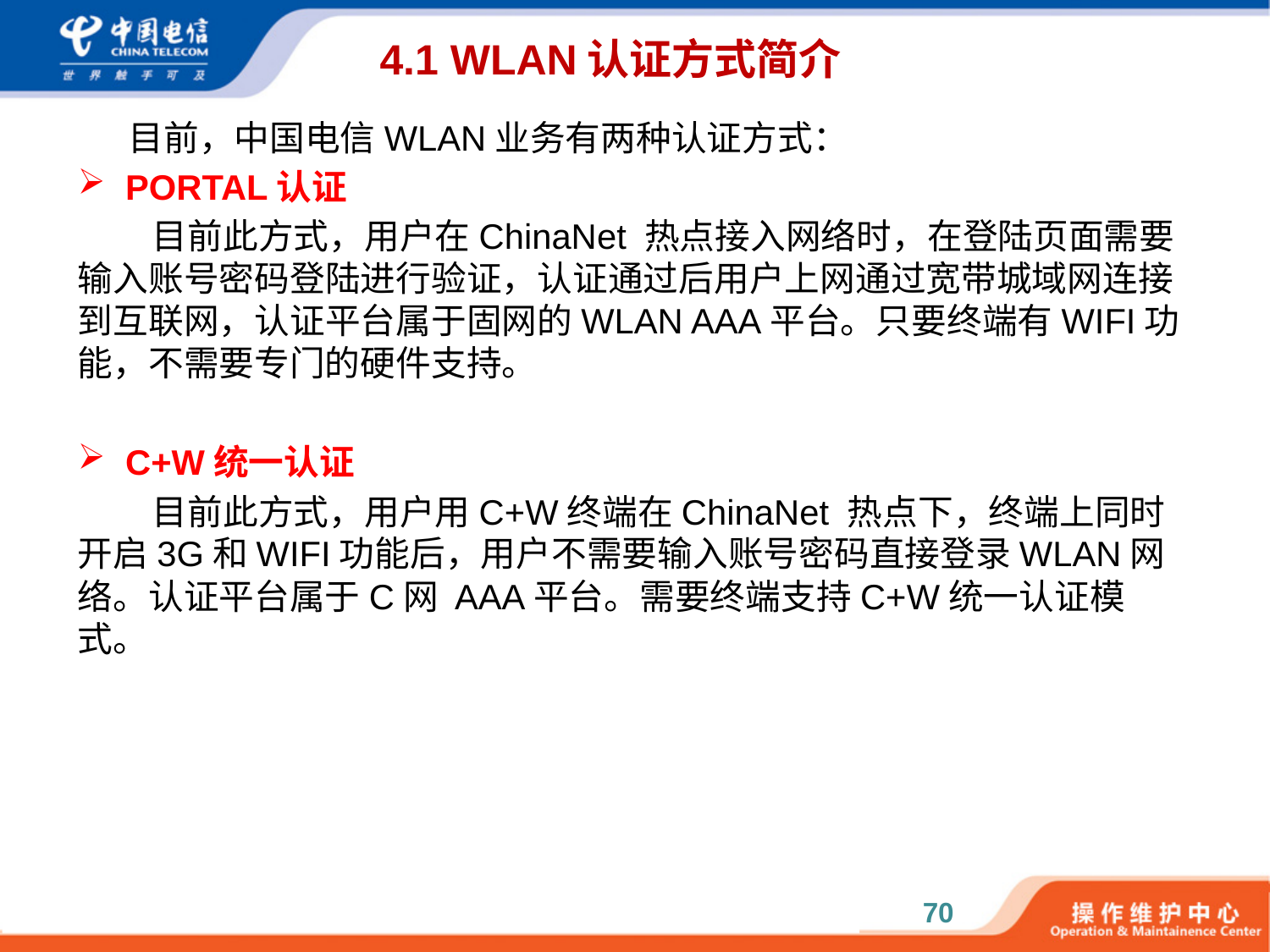

# 4.1 WLAN认证方式简介
目前，中国电信WLAN业务有两种认证方式：
PORTAL认证
目前此方式，用户在ChinaNet 热点接入网络时，在登陆页面需要输入账号密码登陆进行验证，认证通过后用户上网通过宽带城域网连接到互联网，认证平台属于固网的WLAN AAA平台。只要终端有WIFI功能，不需要专门的硬件支持。

C+W统一认证
目前此方式，用户用C+W终端在ChinaNet 热点下，终端上同时开启3G和WIFI功能后，用户不需要输入账号密码直接登录WLAN网络。认证平台属于C网 AAA平台。需要终端支持C+W统一认证模式。